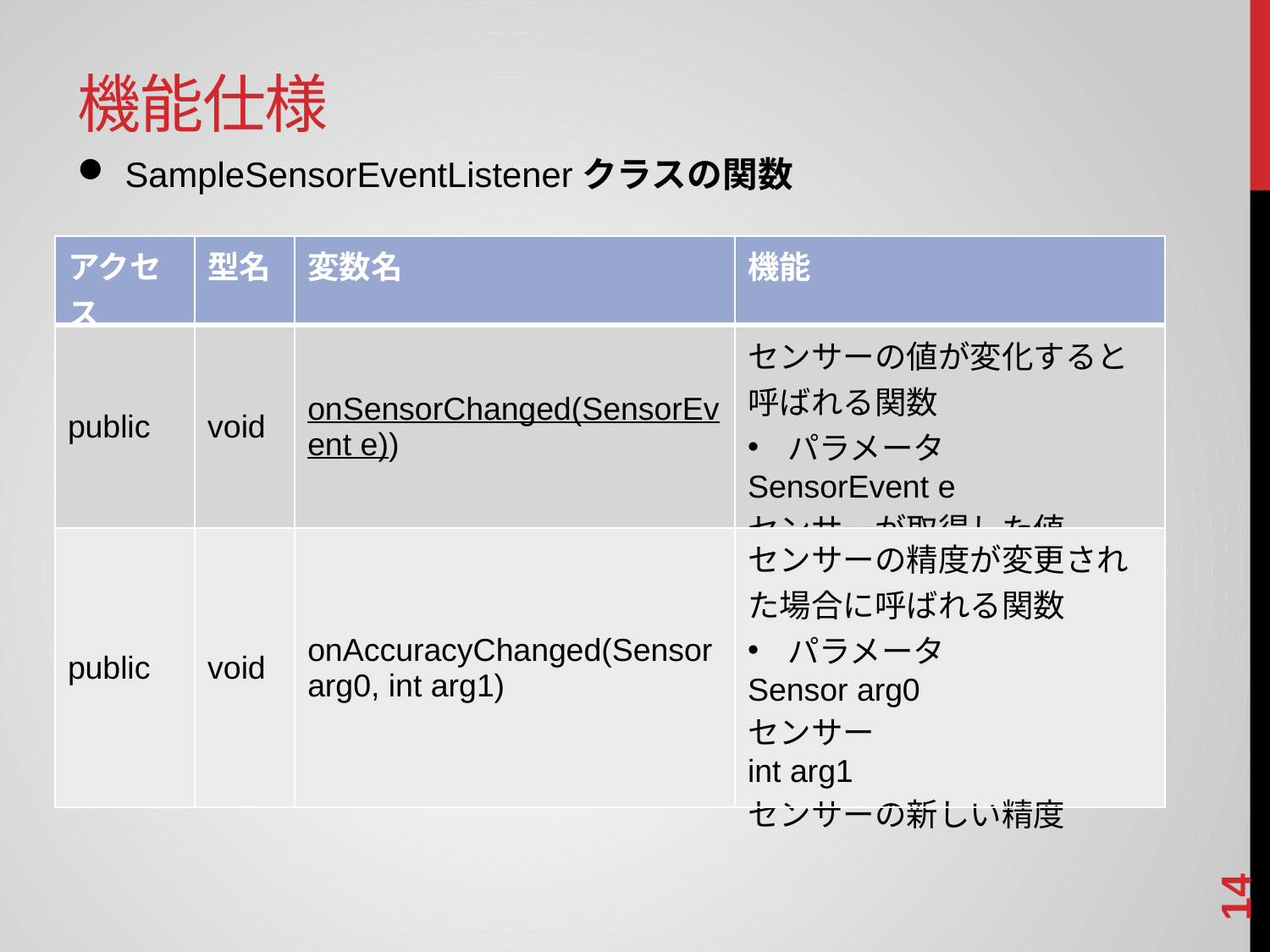

# 機能仕様
SampleSensorEventListenerクラスの関数

| アクセス | 型名 | 変数名 | 機能 |
| --- | --- | --- | --- |
| public | void | onSensorChanged(SensorEvent e)) | センサーの値が変化すると呼ばれる関数 パラメータ SensorEvent e センサーが取得した値 |
| public | void | onAccuracyChanged(Sensor arg0, int arg1) | センサーの精度が変更された場合に呼ばれる関数 パラメータ Sensor arg0 センサー int arg1 センサーの新しい精度 |
14